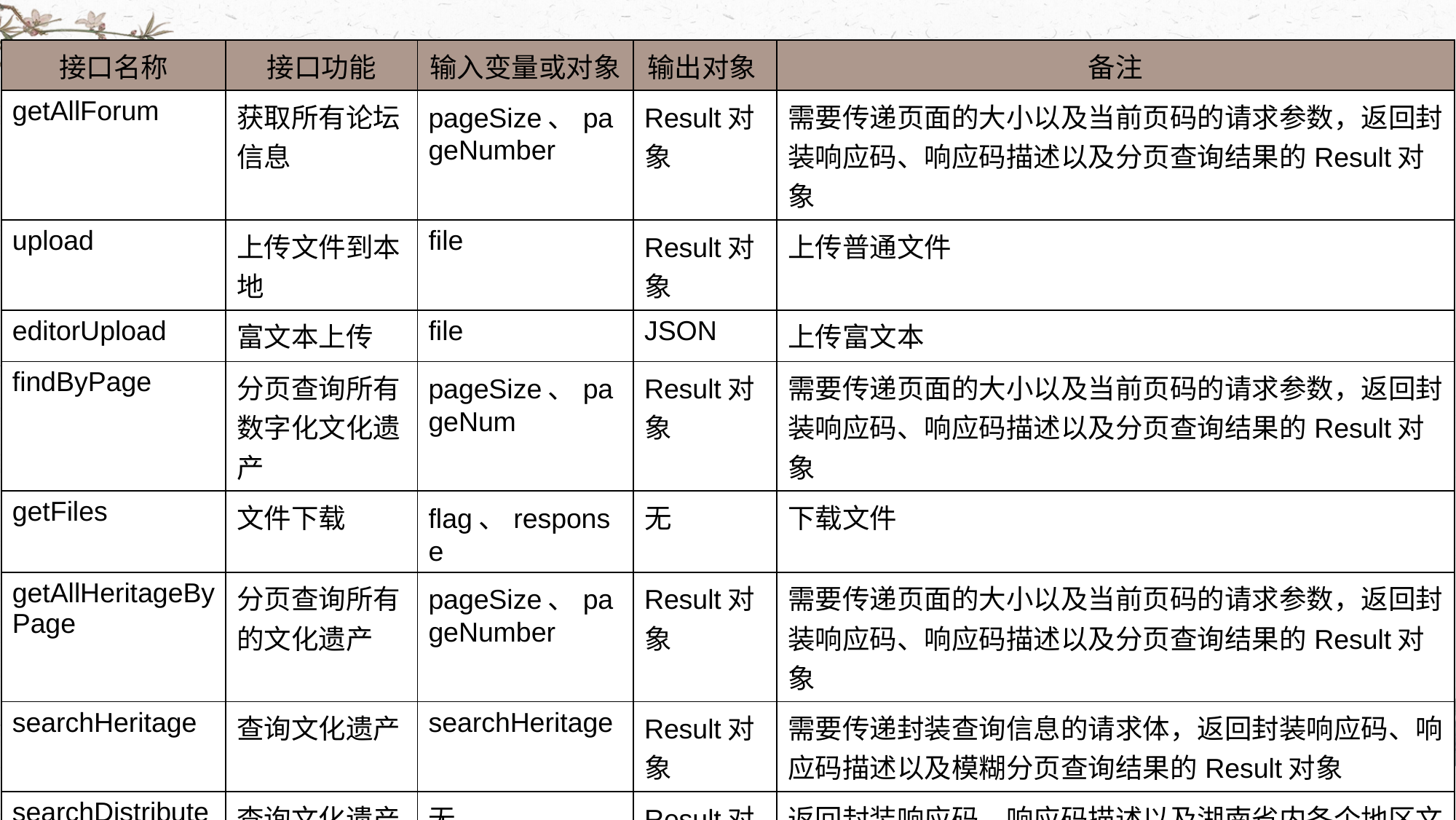

| 接口名称 | 接口功能 | 输入变量或对象 | 输出对象 | 备注 |
| --- | --- | --- | --- | --- |
| getAllForum | 获取所有论坛信息 | pageSize、pageNumber | Result对象 | 需要传递页面的大小以及当前页码的请求参数，返回封装响应码、响应码描述以及分页查询结果的Result对象 |
| upload | 上传文件到本地 | file | Result对象 | 上传普通文件 |
| editorUpload | 富文本上传 | file | JSON | 上传富文本 |
| findByPage | 分页查询所有数字化文化遗产 | pageSize、pageNum | Result对象 | 需要传递页面的大小以及当前页码的请求参数，返回封装响应码、响应码描述以及分页查询结果的Result对象 |
| getFiles | 文件下载 | flag、response | 无 | 下载文件 |
| getAllHeritageByPage | 分页查询所有的文化遗产 | pageSize、pageNumber | Result对象 | 需要传递页面的大小以及当前页码的请求参数，返回封装响应码、响应码描述以及分页查询结果的Result对象 |
| searchHeritage | 查询文化遗产 | searchHeritage | Result对象 | 需要传递封装查询信息的请求体，返回封装响应码、响应码描述以及模糊分页查询结果的Result对象 |
| searchDistribute | 查询文化遗产的分布情况 | 无 | Result对象 | 返回封装响应码、响应码描述以及湖南省内各个地区文化遗产数量结果的Result对象 |
| searchHotHeritage | 查询热点非物质文化遗产 | pageSize、pageNum | Result对象 | 需要传递页面的大小以及当前页码的请求参数，返回封装响应码、响应码描述以及分页查询结果的Result对象 |